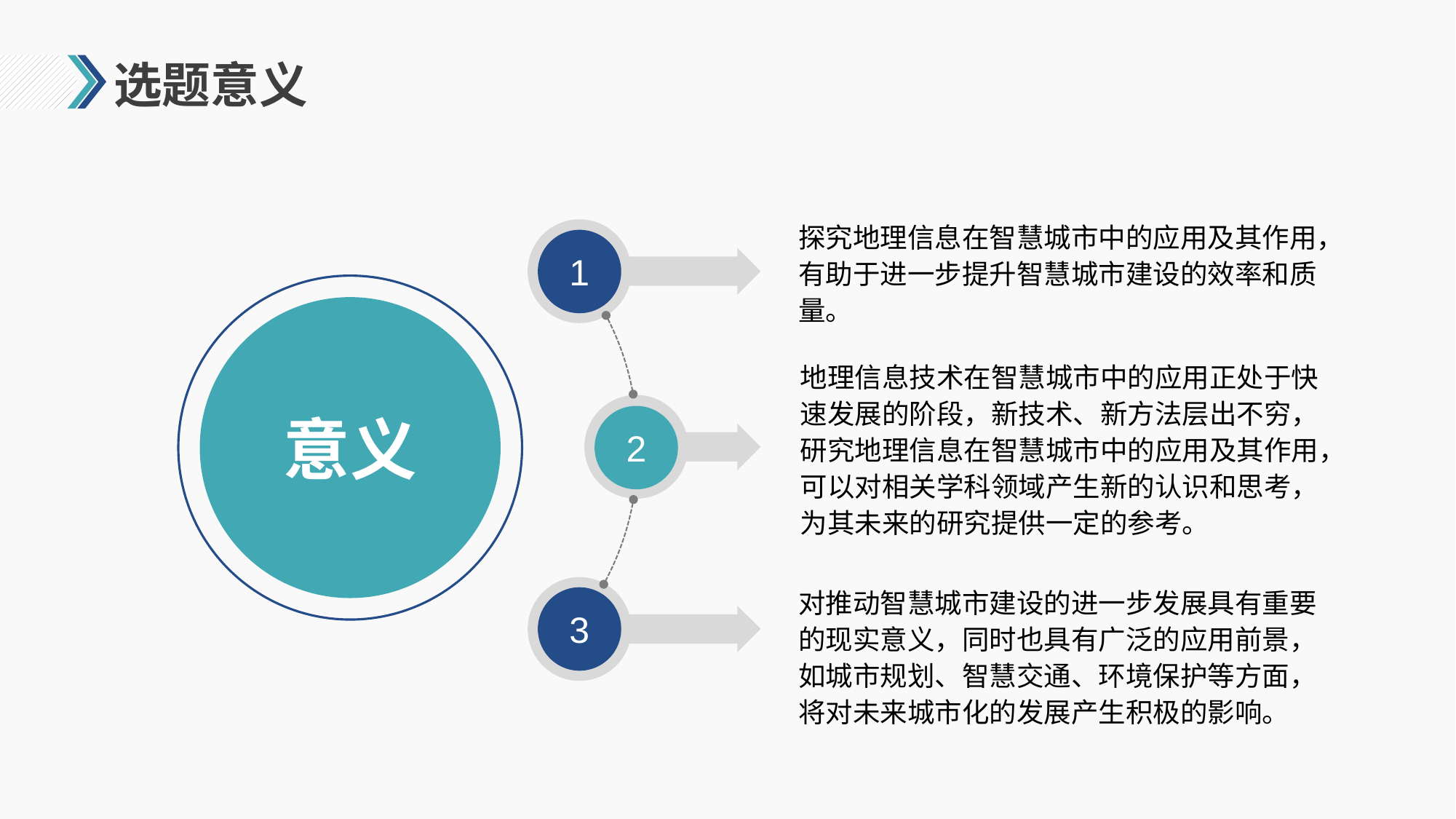

# 选题意义

探究地理信息在智慧城市中的应用及其作用，有助于进一步提升智慧城市建设的效率和质量。

1

地理信息技术在智慧城市中的应用正处于快速发展的阶段，新技术、新方法层出不穷，研究地理信息在智慧城市中的应用及其作用，可以对相关学科领域产生新的认识和思考，为其未来的研究提供一定的参考。

2
意义

对推动智慧城市建设的进一步发展具有重要的现实意义，同时也具有广泛的应用前景，如城市规划、智慧交通、环境保护等方面，将对未来城市化的发展产生积极的影响。
3